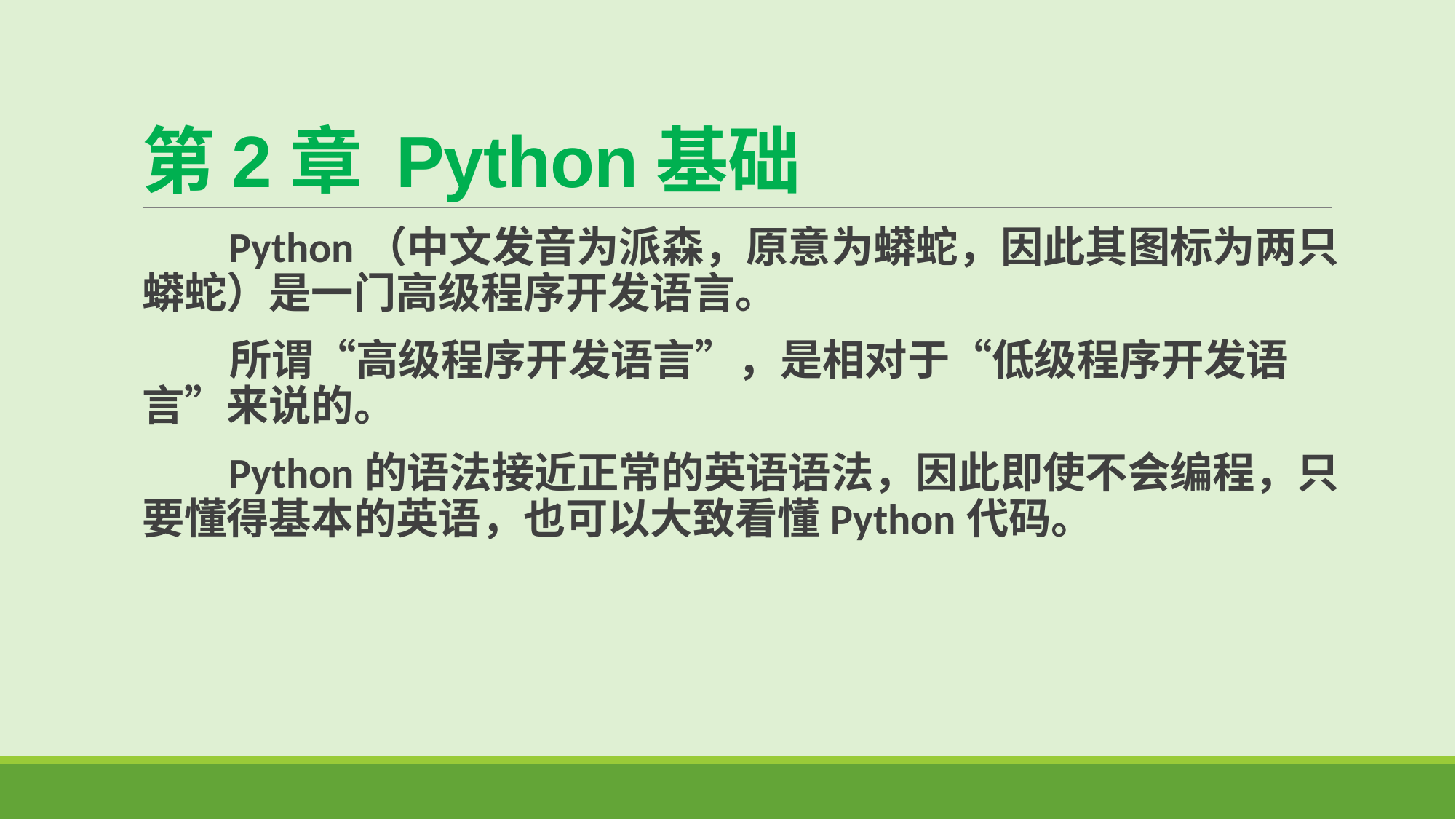

# 第2章 Python基础
         Python（中文发音为派森，原意为蟒蛇，因此其图标为两只蟒蛇）是一门高级程序开发语言。
        所谓“高级程序开发语言”，是相对于“低级程序开发语言”来说的。
         Python的语法接近正常的英语语法，因此即使不会编程，只要懂得基本的英语，也可以大致看懂Python代码。